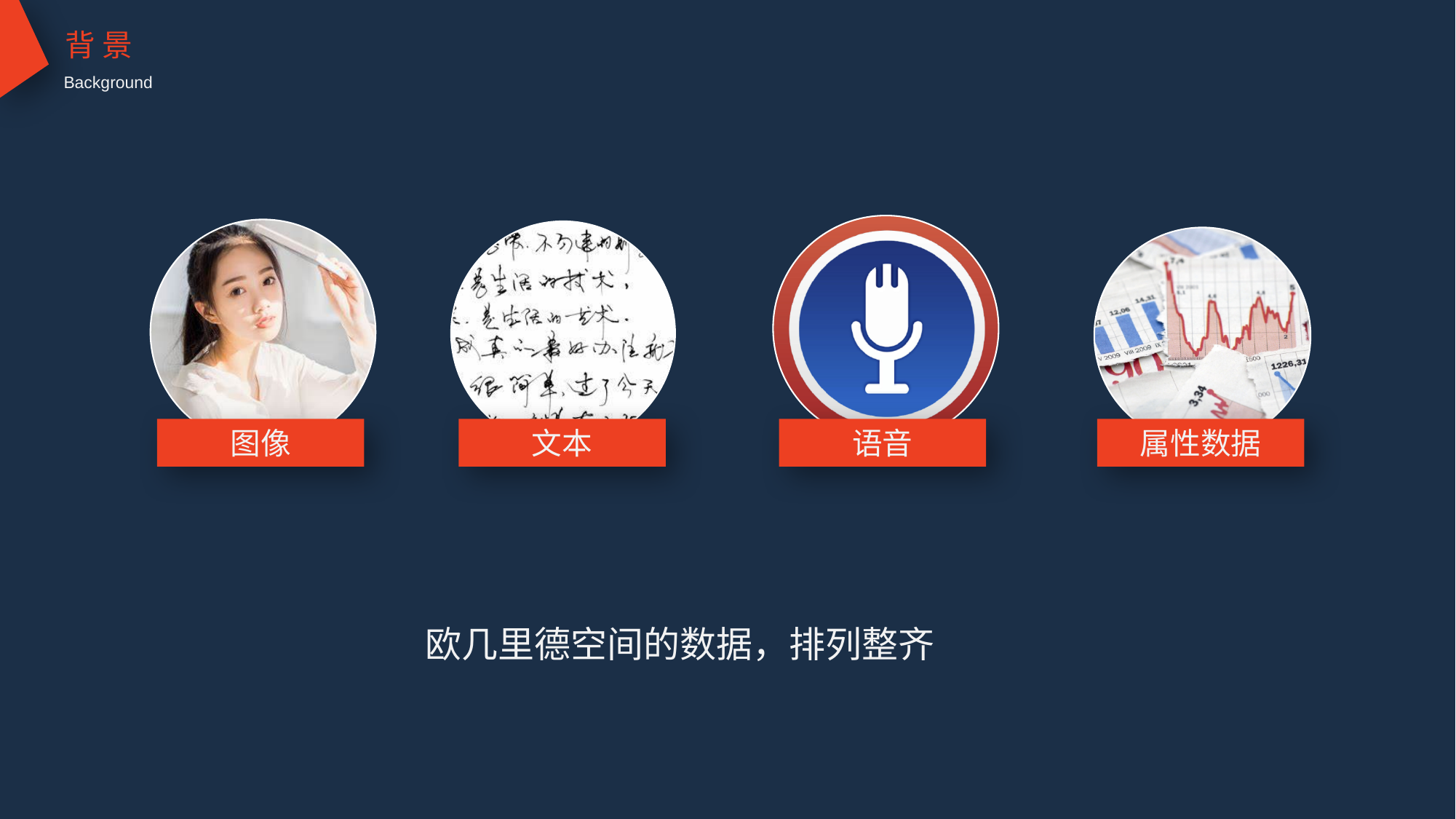

背 景
Background

图像
文本
语音
属性数据
欧几里德空间的数据，排列整齐